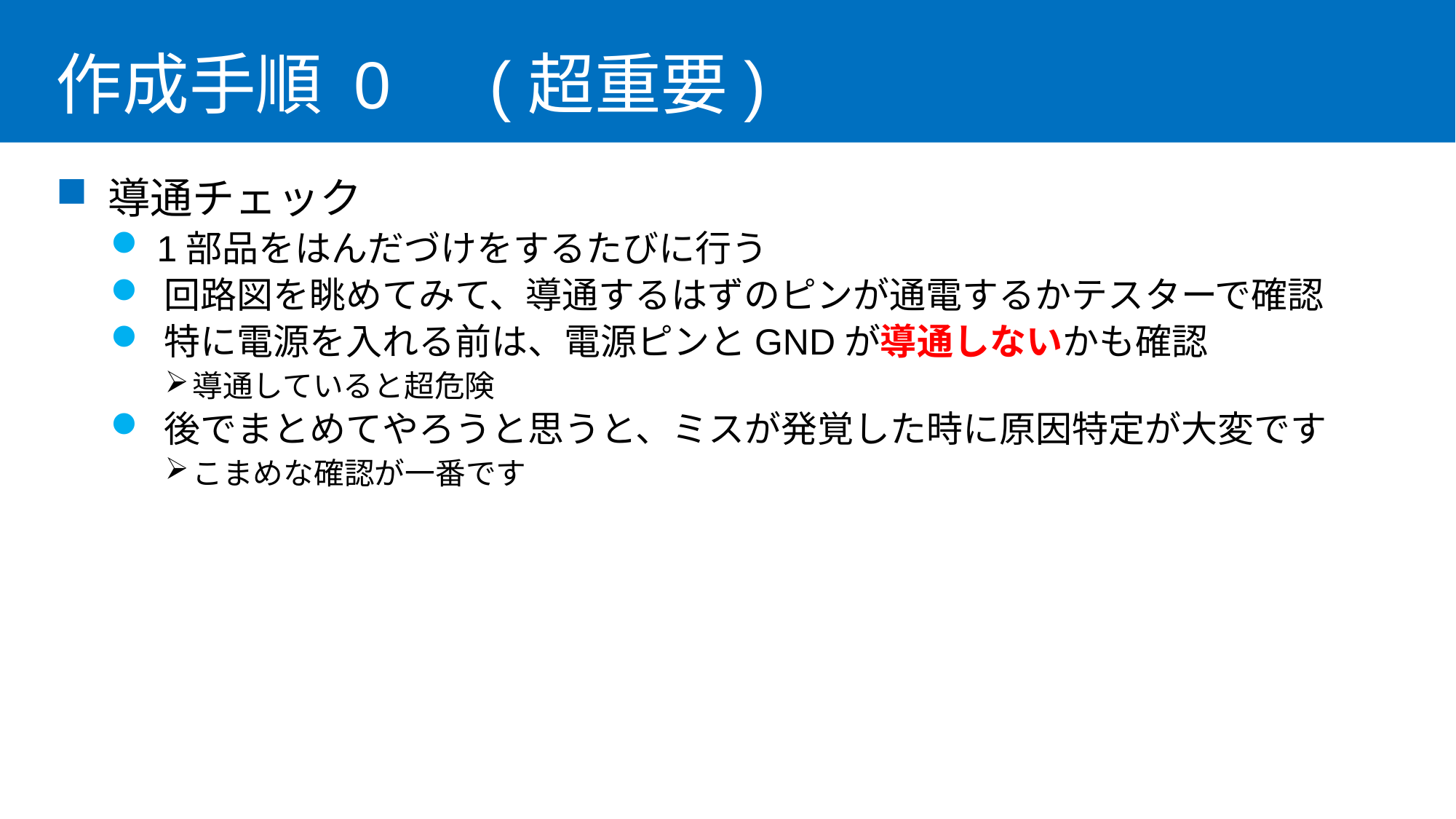

# 作成手順 0　(超重要)
 導通チェック
 1部品をはんだづけをするたびに行う
 回路図を眺めてみて、導通するはずのピンが通電するかテスターで確認
 特に電源を入れる前は、電源ピンとGNDが導通しないかも確認
導通していると超危険
 後でまとめてやろうと思うと、ミスが発覚した時に原因特定が大変です
こまめな確認が一番です